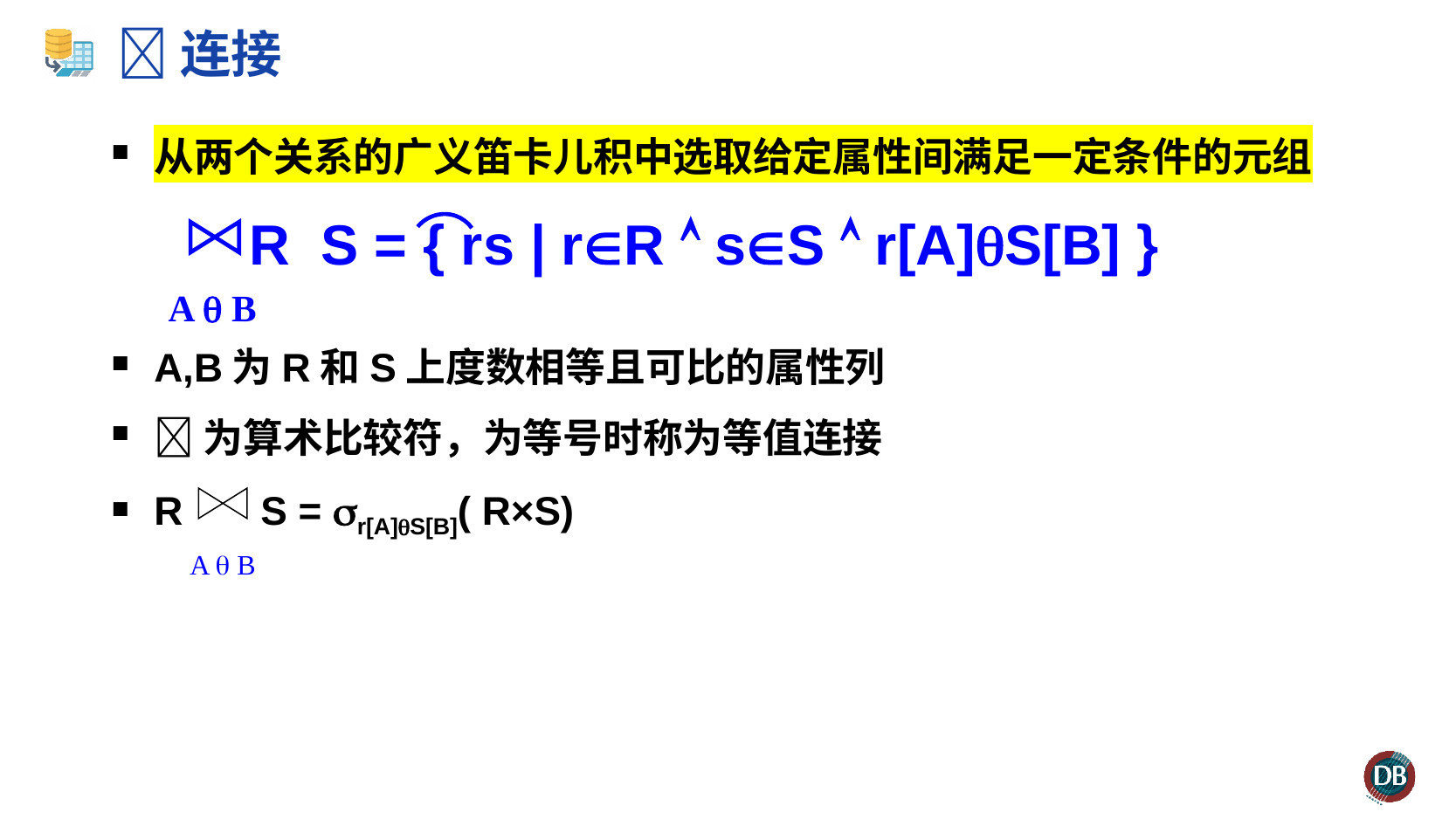

# θ连接
从两个关系的广义笛卡儿积中选取给定属性间满足一定条件的元组

A,B为R和S上度数相等且可比的属性列
θ为算术比较符，为等号时称为等值连接
R       S = σr[A]θS[B]( R×S)
R  S = { rs | r∈R ∧ s∈S ∧ r[A]θS[B] }

A θ B

A θ B